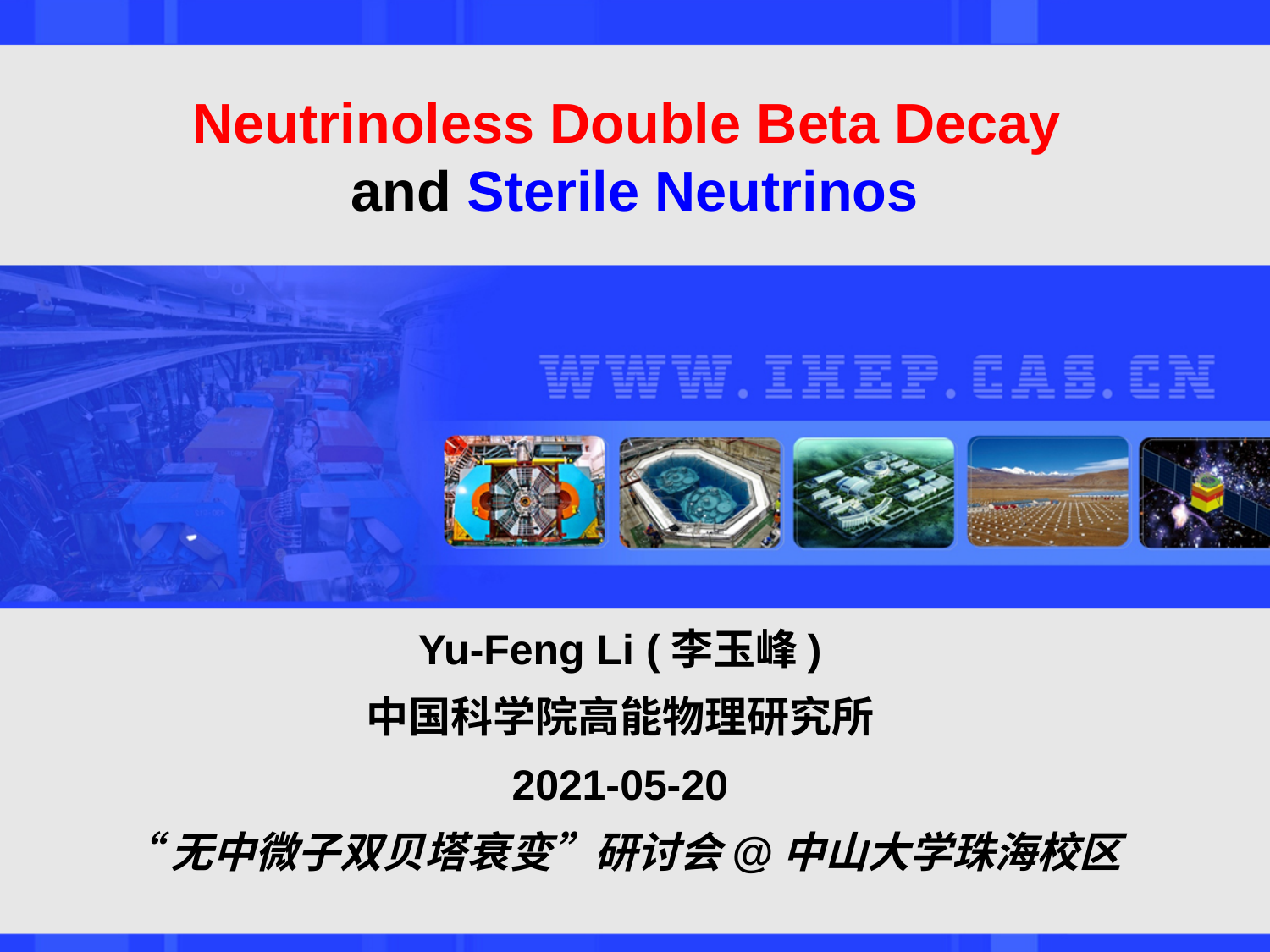

# Neutrinoless Double Beta Decay and Sterile Neutrinos
Yu-Feng Li (李玉峰)
中国科学院高能物理研究所
2021-05-20
“无中微子双贝塔衰变”研讨会@中山大学珠海校区